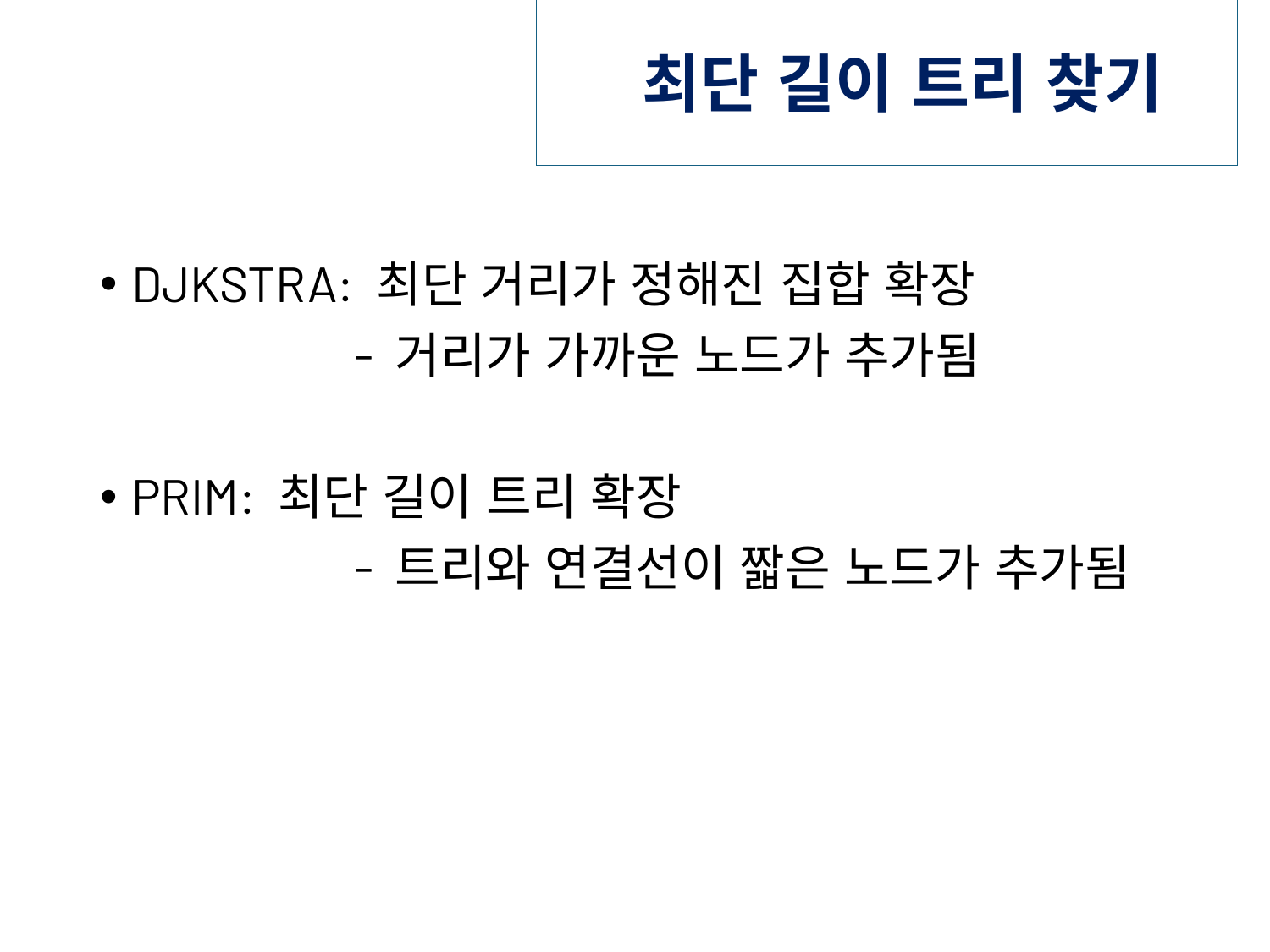

# 최단 길이 트리 찾기
DJKSTRA: 최단 거리가 정해진 집합 확장
		- 거리가 가까운 노드가 추가됨

PRIM: 최단 길이 트리 확장
		- 트리와 연결선이 짧은 노드가 추가됨